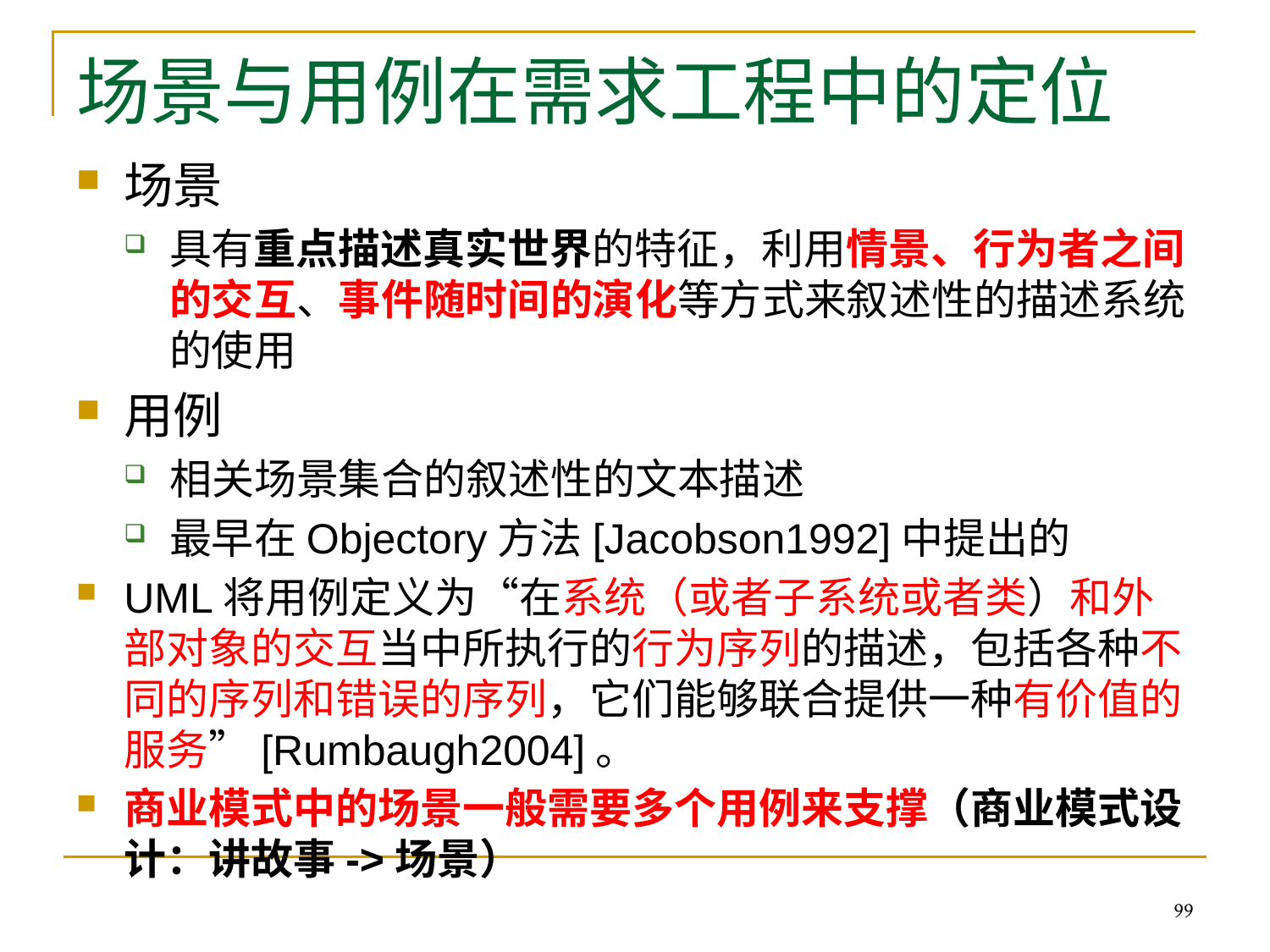

# 场景与用例在需求工程中的定位
场景
具有重点描述真实世界的特征，利用情景、行为者之间的交互、事件随时间的演化等方式来叙述性的描述系统的使用
用例
相关场景集合的叙述性的文本描述
最早在Objectory方法[Jacobson1992]中提出的
UML将用例定义为“在系统（或者子系统或者类）和外部对象的交互当中所执行的行为序列的描述，包括各种不同的序列和错误的序列，它们能够联合提供一种有价值的服务”[Rumbaugh2004]。
商业模式中的场景一般需要多个用例来支撑（商业模式设计：讲故事->场景）
99